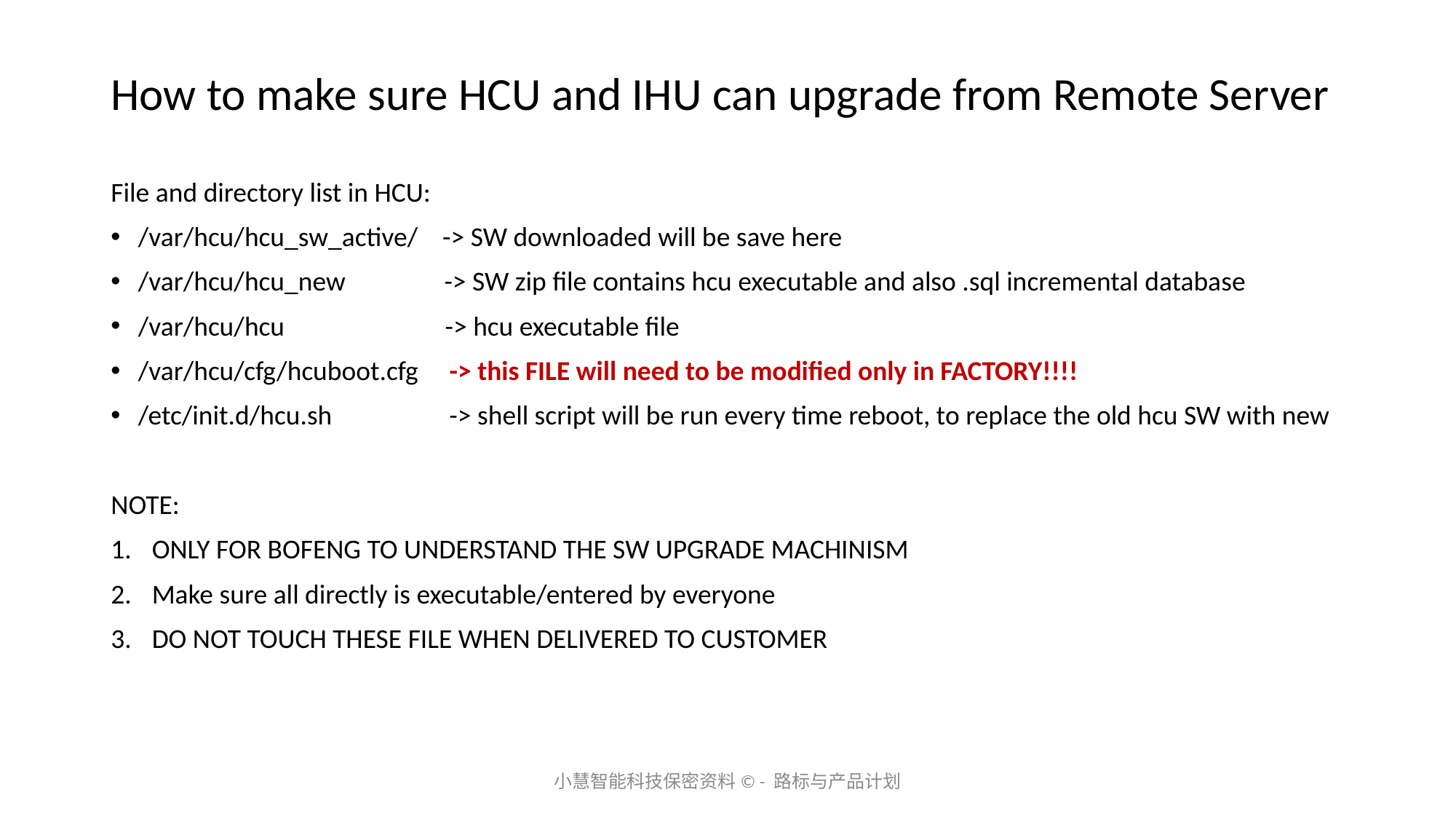

# How to make sure HCU and IHU can upgrade from Remote Server
File and directory list in HCU:
/var/hcu/hcu_sw_active/    -> SW downloaded will be save here
/var/hcu/hcu_new                -> SW zip file contains hcu executable and also .sql incremental database
/var/hcu/hcu                          -> hcu executable file
/var/hcu/cfg/hcuboot.cfg     -> this FILE will need to be modified only in FACTORY!!!!
/etc/init.d/hcu.sh                   -> shell script will be run every time reboot, to replace the old hcu SW with new

NOTE:
ONLY FOR BOFENG TO UNDERSTAND THE SW UPGRADE MACHINISM
Make sure all directly is executable/entered by everyone
DO NOT TOUCH THESE FILE WHEN DELIVERED TO CUSTOMER

小慧智能科技保密资料© - 路标与产品计划
27